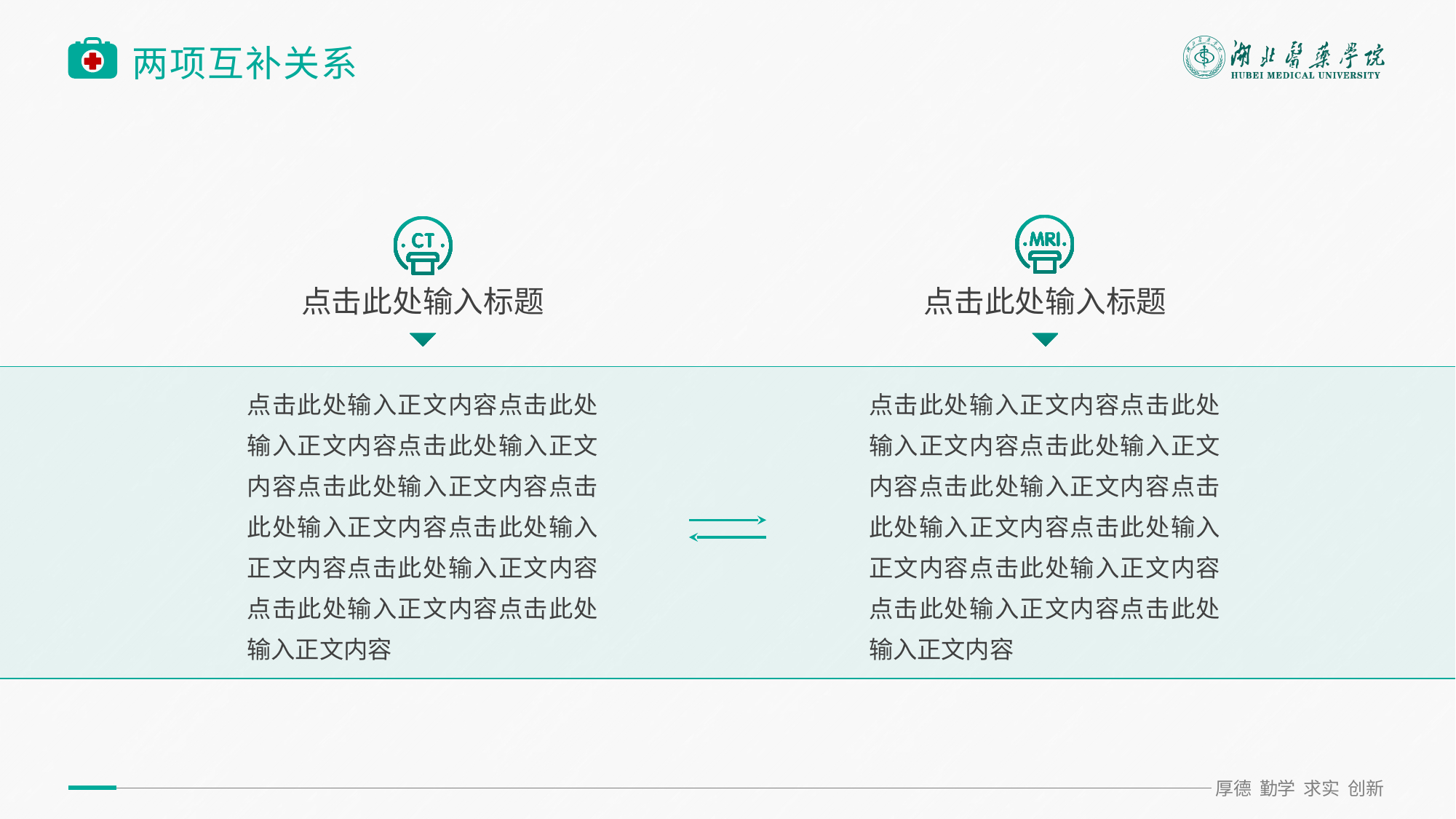

# 两项互补关系

点击此处输入标题

点击此处输入正文内容点击此处输入正文内容点击此处输入正文内容点击此处输入正文内容点击此处输入正文内容点击此处输入正文内容点击此处输入正文内容点击此处输入正文内容点击此处输入正文内容

点击此处输入标题

点击此处输入正文内容点击此处输入正文内容点击此处输入正文内容点击此处输入正文内容点击此处输入正文内容点击此处输入正文内容点击此处输入正文内容点击此处输入正文内容点击此处输入正文内容